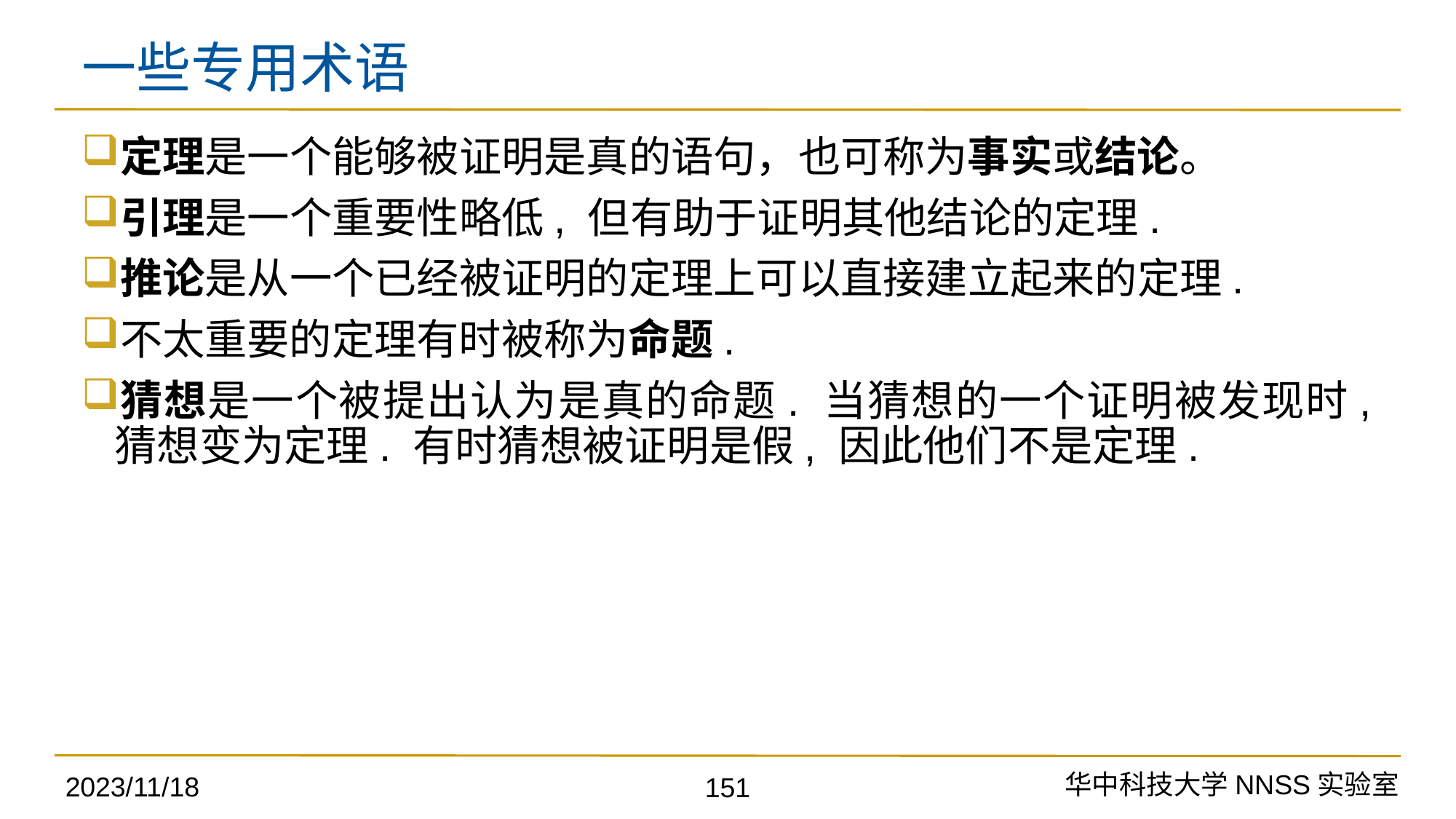

# 一些专用术语
定理是一个能够被证明是真的语句，也可称为事实或结论。
引理是一个重要性略低, 但有助于证明其他结论的定理.
推论是从一个已经被证明的定理上可以直接建立起来的定理.
不太重要的定理有时被称为命题.
猜想是一个被提出认为是真的命题. 当猜想的一个证明被发现时, 猜想变为定理. 有时猜想被证明是假, 因此他们不是定理.
华中科技大学NNSS实验室
2023/11/18
151